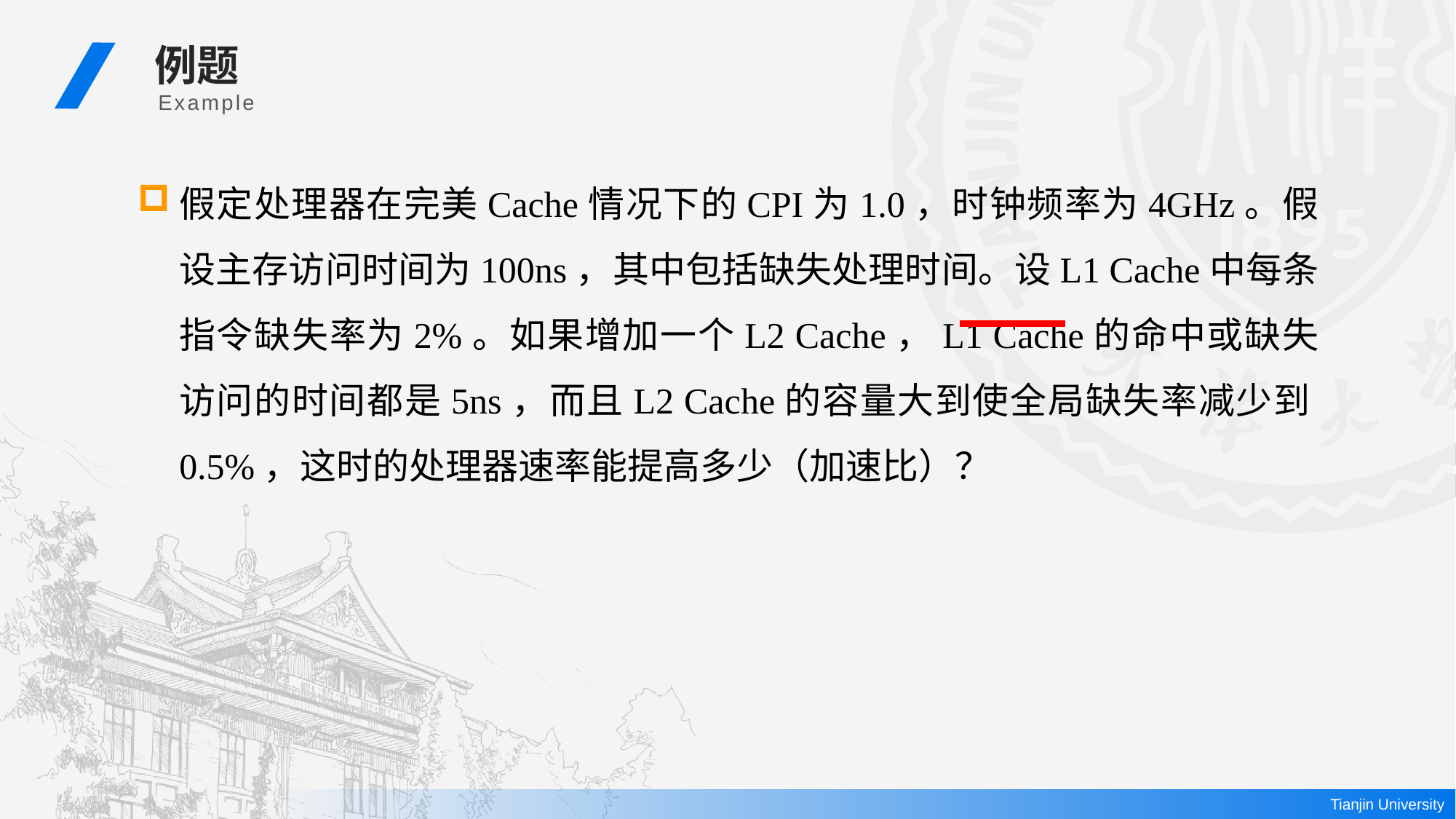

例题
  Example
假定处理器在完美Cache情况下的CPI为1.0，时钟频率为4GHz。假设主存访问时间为100ns，其中包括缺失处理时间。设L1 Cache中每条指令缺失率为2%。如果增加一个L2 Cache，L1 Cache的命中或缺失访问的时间都是5ns，而且L2 Cache的容量大到使全局缺失率减少到0.5%，这时的处理器速率能提高多少（加速比）？